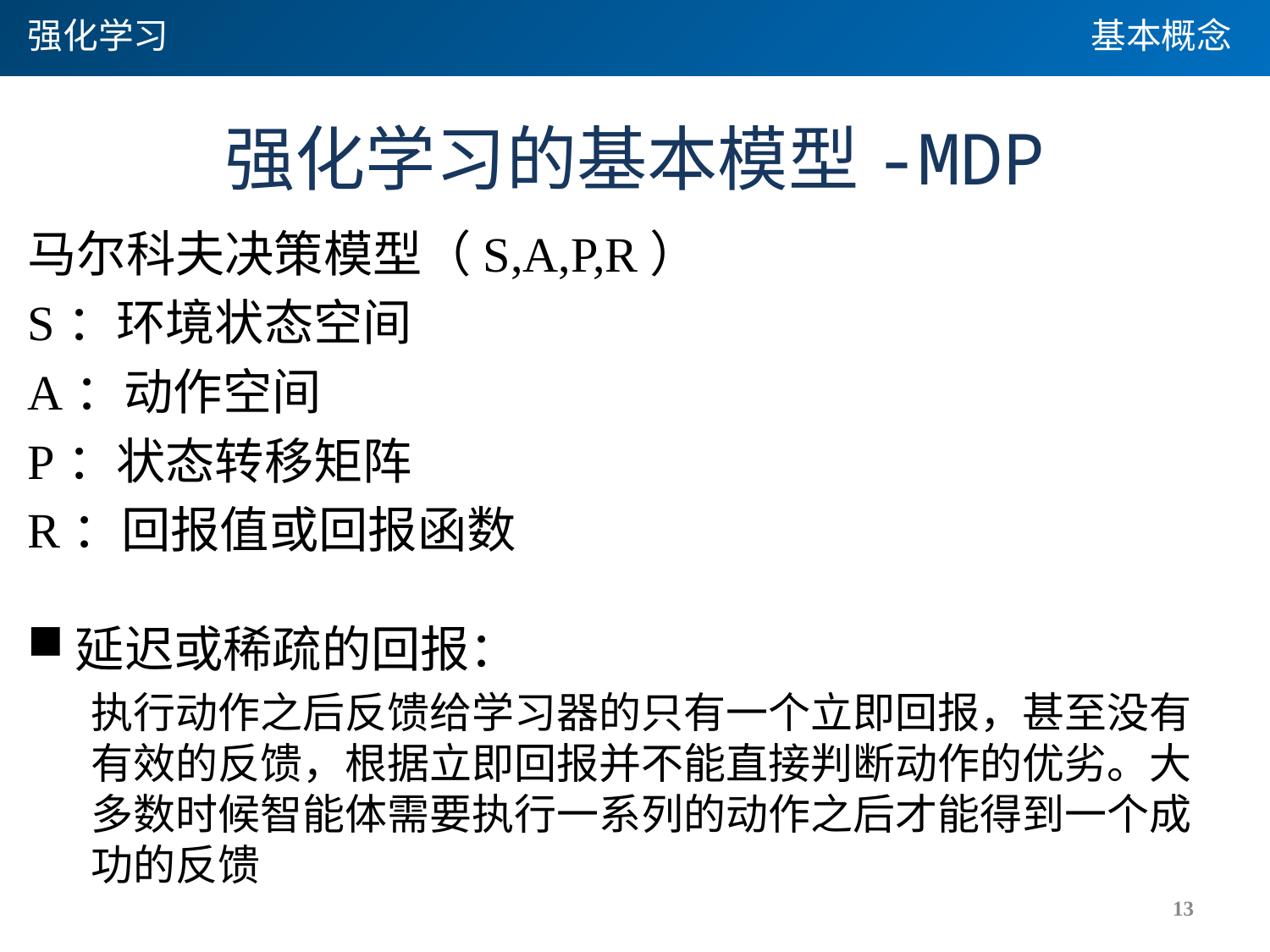

强化学习
基本概念
# 强化学习的基本模型-MDP
马尔科夫决策模型（S,A,P,R）
S：环境状态空间
A：动作空间
P：状态转移矩阵
R：回报值或回报函数
延迟或稀疏的回报：
执行动作之后反馈给学习器的只有一个立即回报，甚至没有有效的反馈，根据立即回报并不能直接判断动作的优劣。大多数时候智能体需要执行一系列的动作之后才能得到一个成功的反馈
13